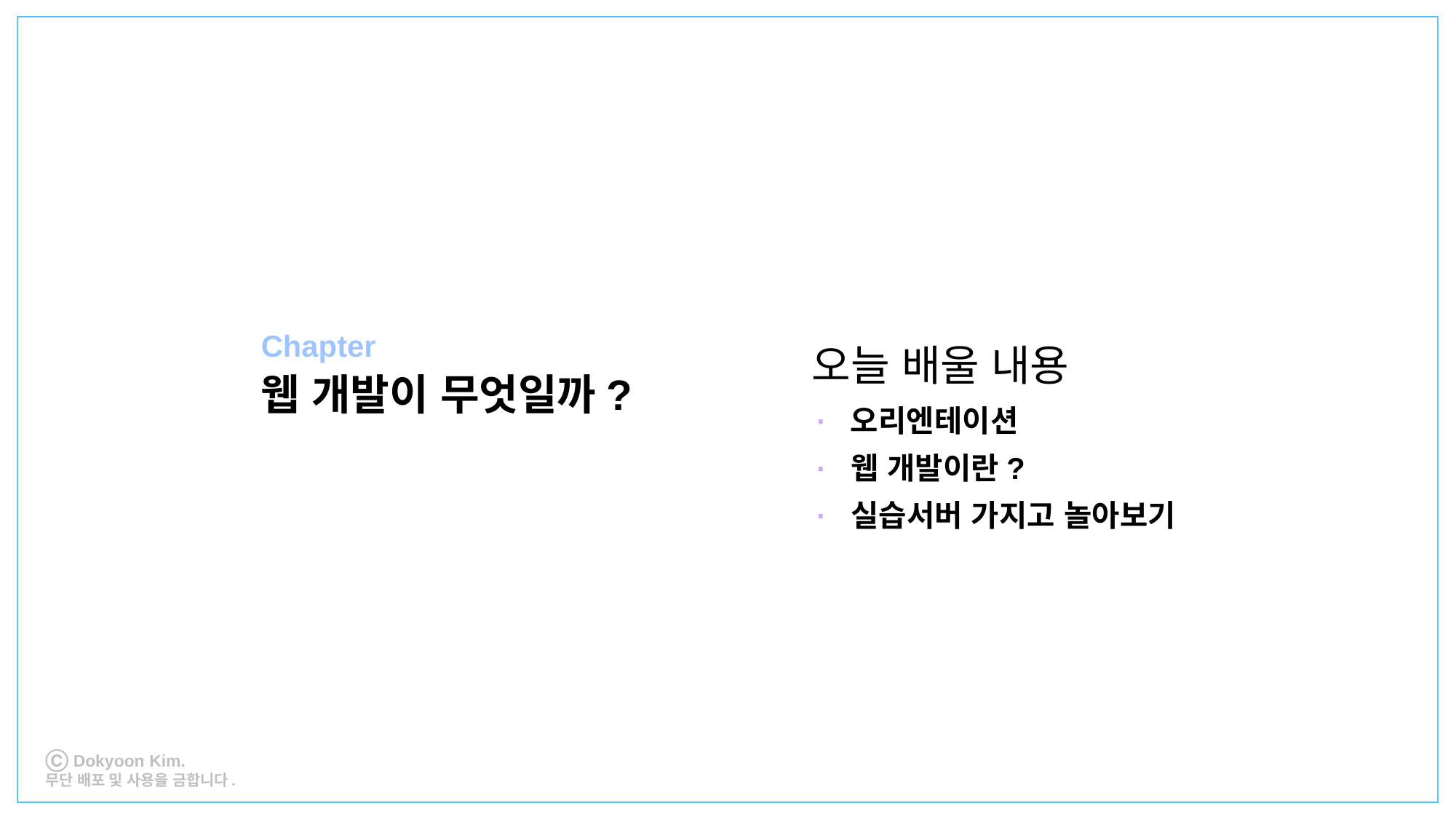

Chapter
오늘 배울 내용
웹 개발이 무엇일까?
·  오리엔테이션
·  웹 개발이란?
·  실습서버 가지고 놀아보기